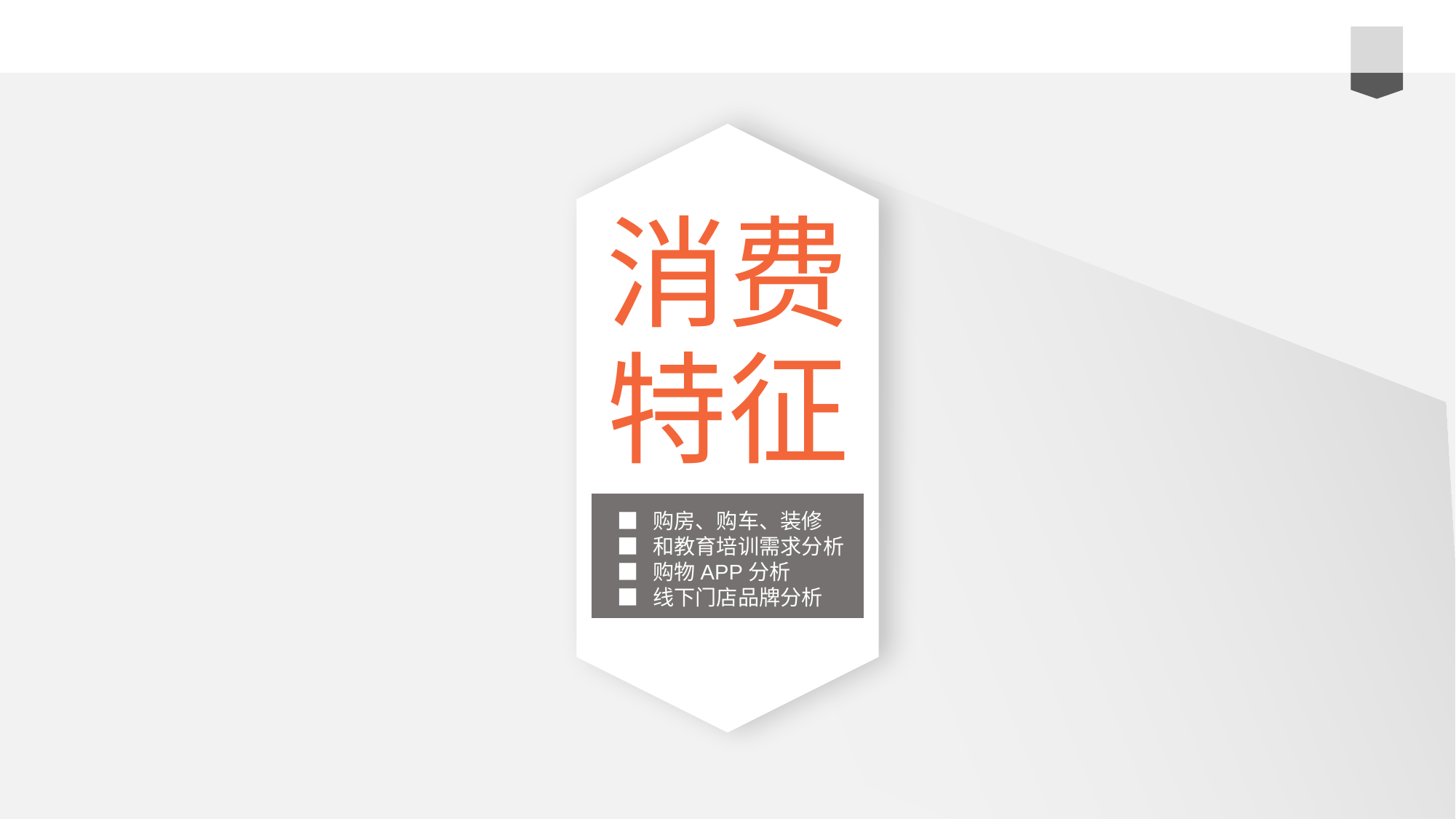

90

消费
特征

■  购房、购车、装修
■  和教育培训需求分析
■  购物APP分析
■  线下门店品牌分析